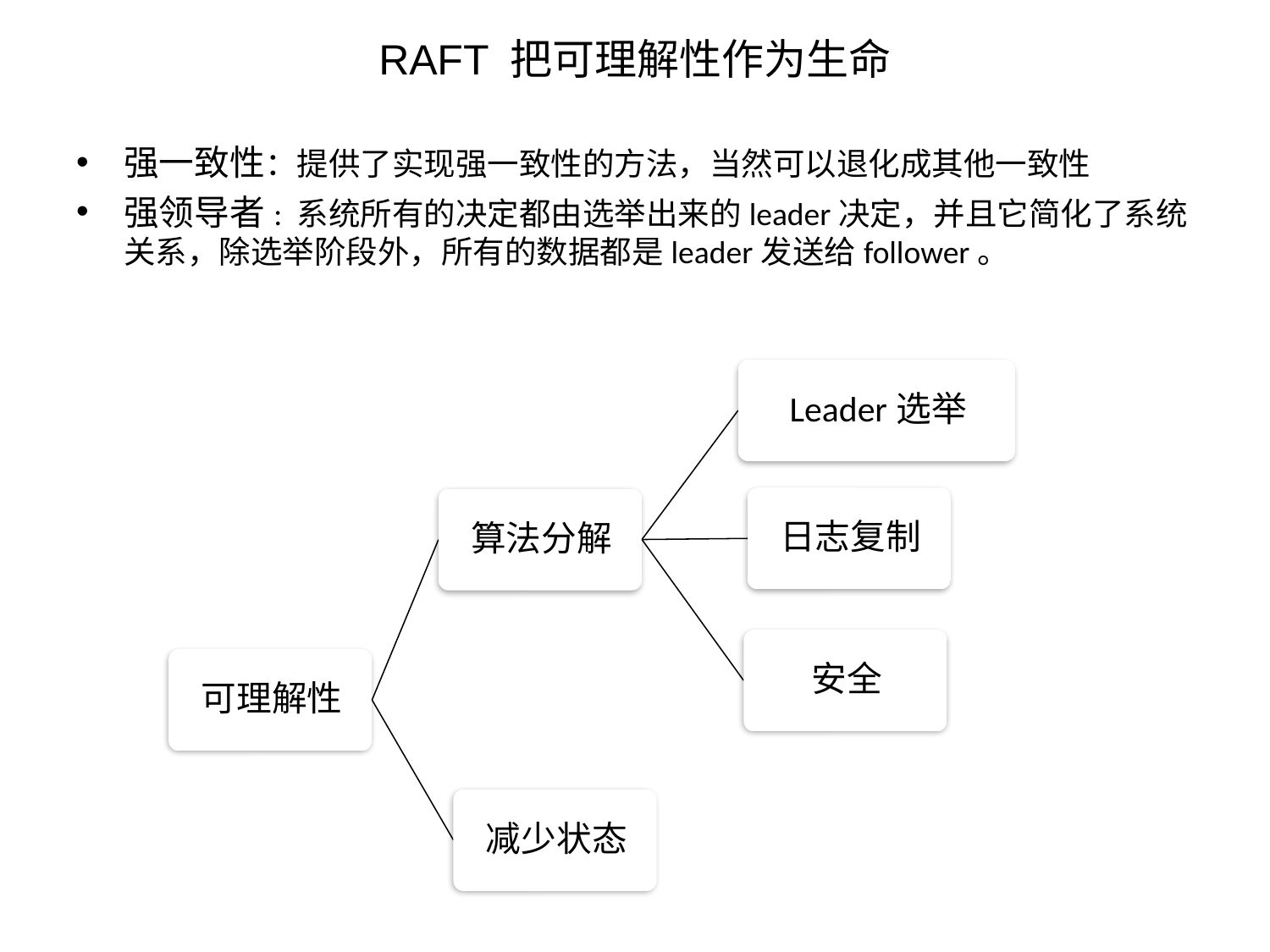

# RAFT 把可理解性作为生命
强一致性：提供了实现强一致性的方法，当然可以退化成其他一致性
强领导者: 系统所有的决定都由选举出来的leader决定，并且它简化了系统关系，除选举阶段外，所有的数据都是leader发送给follower。
可理解性

算法分解

Leader选举

日志复制

安全

减少状态